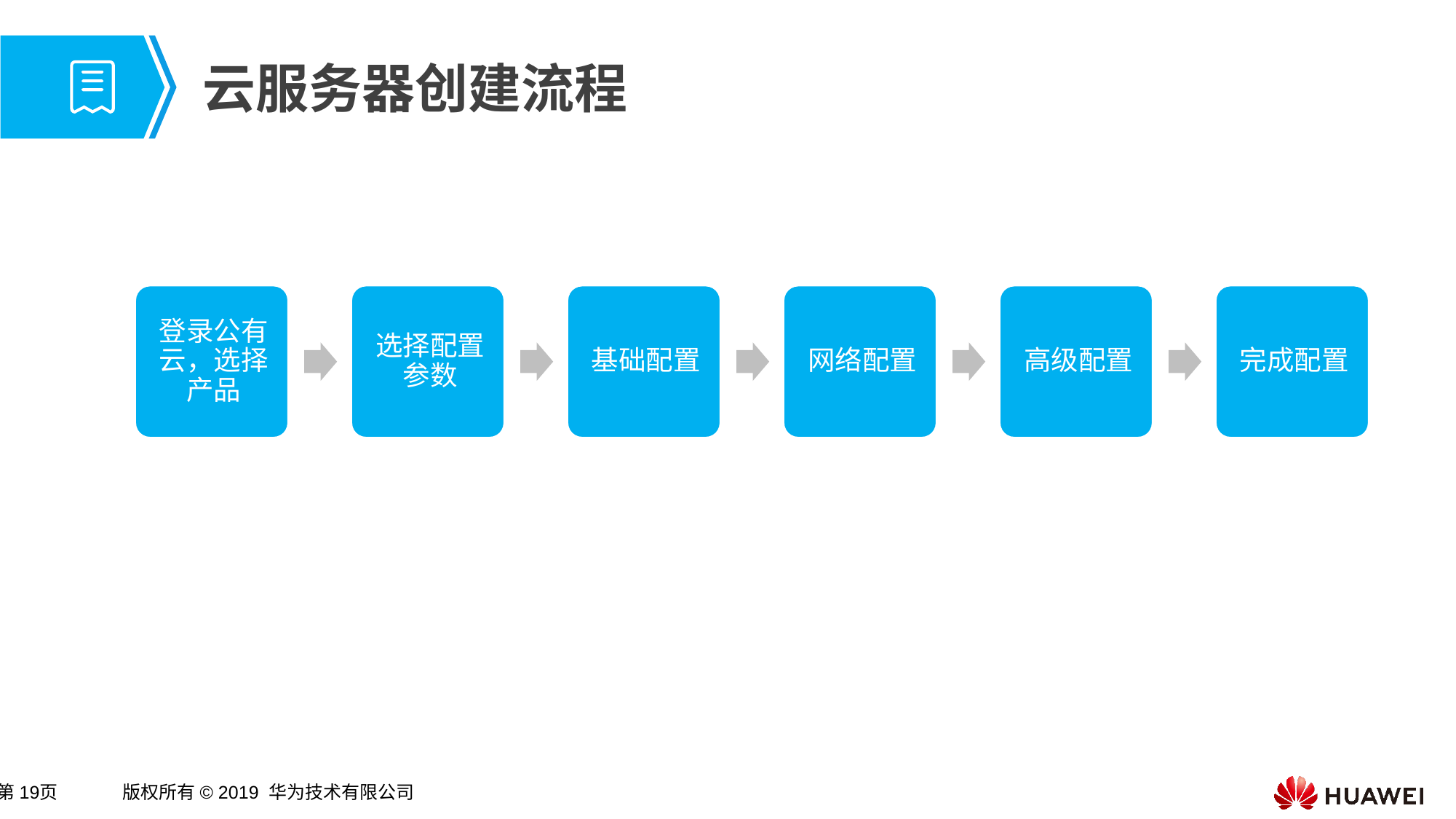

# 云服务器创建流程
登录公有云，选择产品

选择配置参数

基础配置

网络配置

高级配置

完成配置